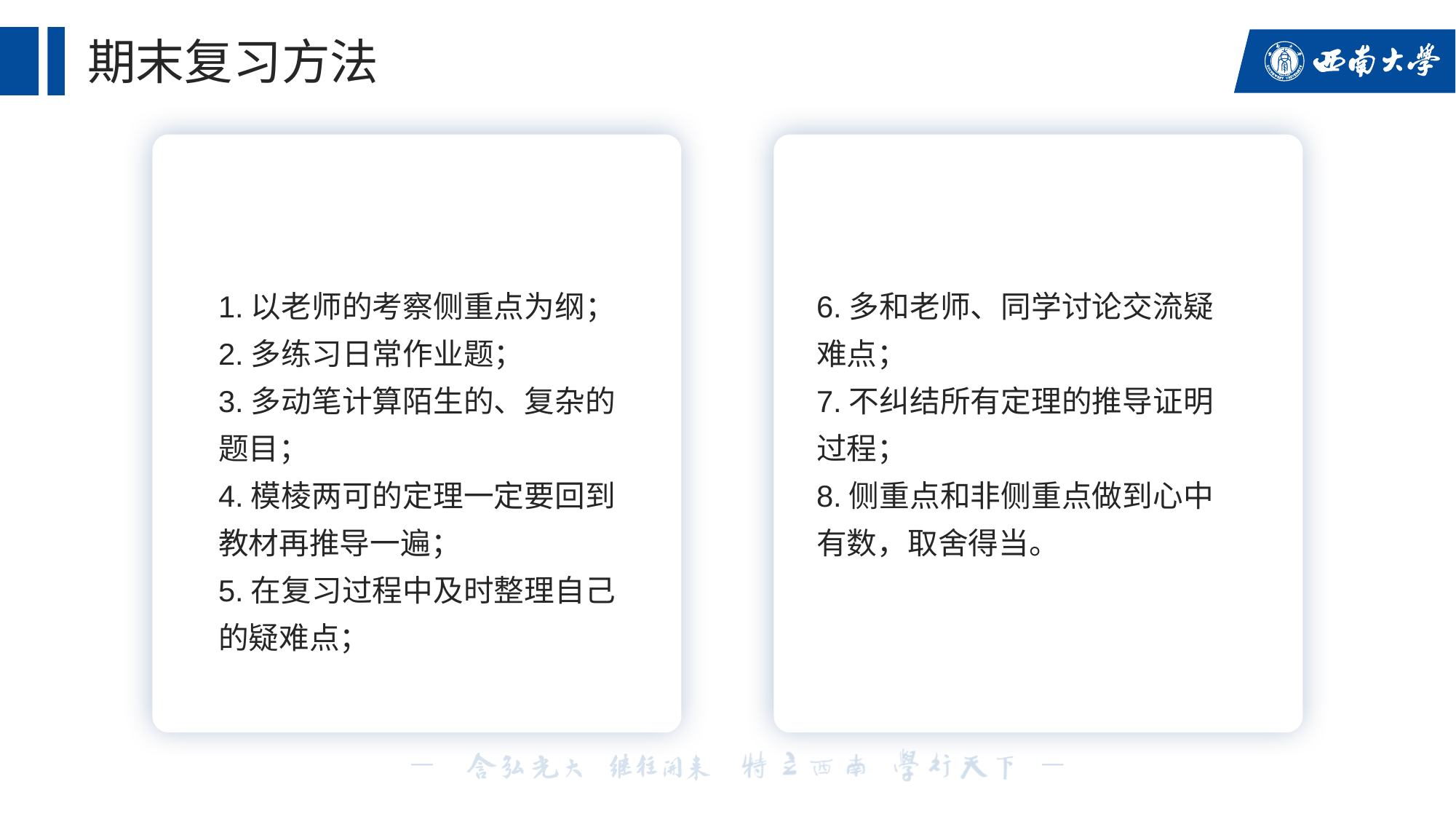

# 期末复习方法

期末复习方法
6.多和老师、同学讨论交流疑难点；
7.不纠结所有定理的推导证明过程；
8.侧重点和非侧重点做到心中有数，取舍得当。
1.以老师的考察侧重点为纲；
2.多练习日常作业题；
3.多动笔计算陌生的、复杂的题目；
4.模棱两可的定理一定要回到教材再推导一遍；
5.在复习过程中及时整理自己的疑难点；
期末复习方法